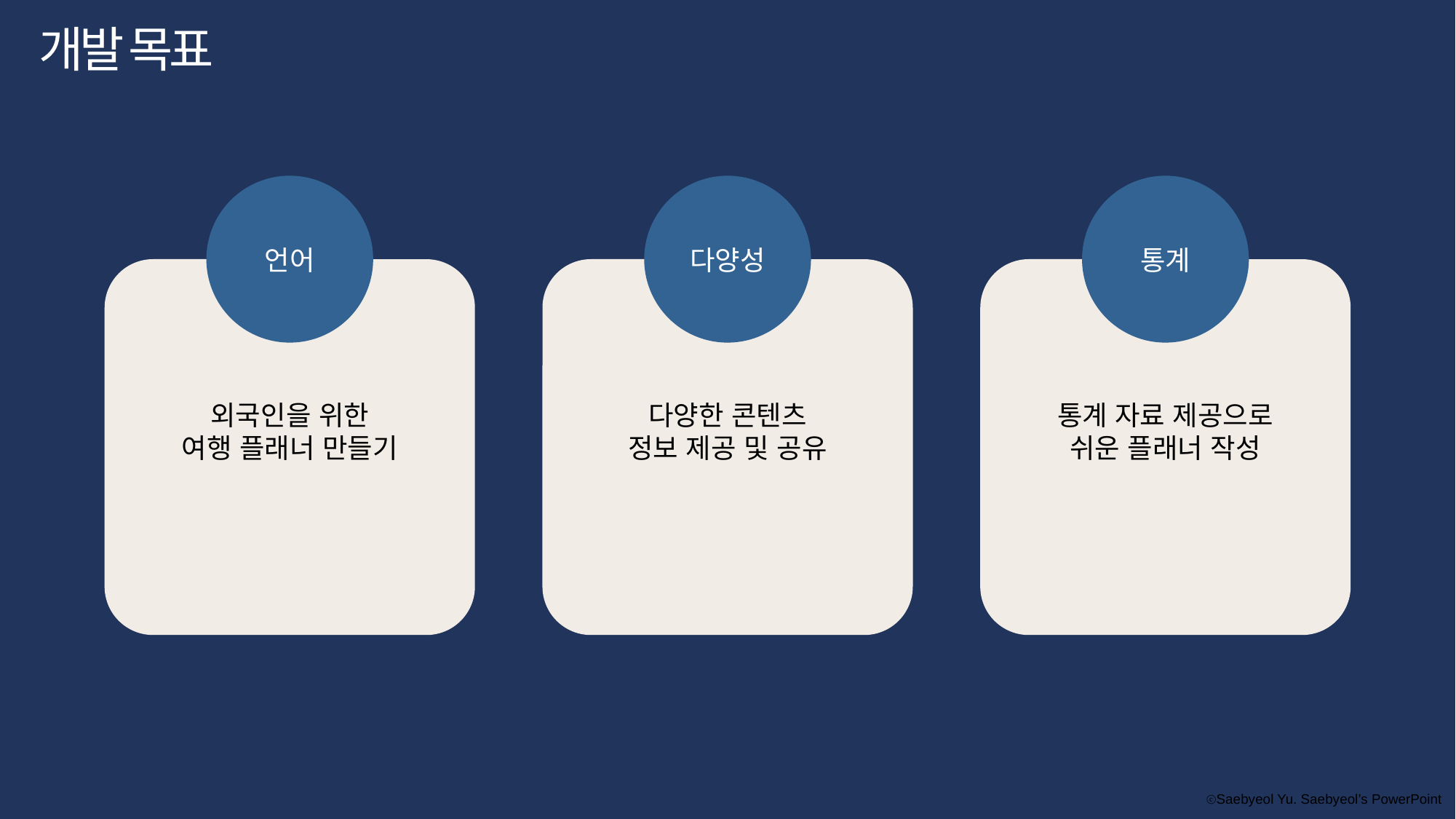

개발 목표
언어
외국인을 위한
여행 플래너 만들기

다양성
다양한 콘텐츠
정보 제공 및 공유

통계
통계 자료 제공으로
쉬운 플래너 작성